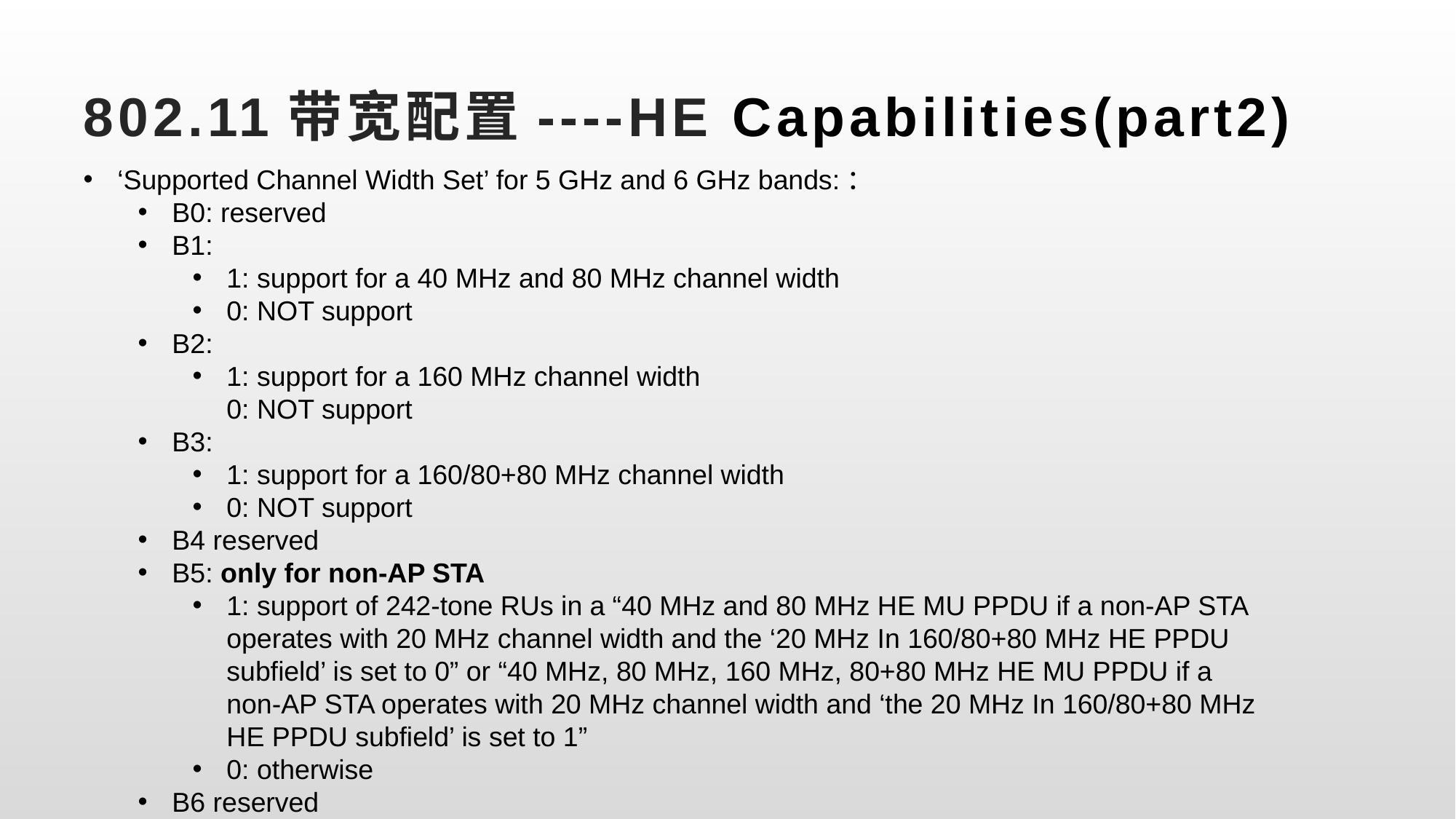

# 802.11带宽配置----HE Capabilities(part2)
‘Supported Channel Width Set’ for 5 GHz and 6 GHz bands:：
B0: reserved
B1:
1: support for a 40 MHz and 80 MHz channel width
0: NOT support
B2:
1: support for a 160 MHz channel width
0: NOT support
B3:
1: support for a 160/80+80 MHz channel width
0: NOT support
B4 reserved
B5: only for non-AP STA
1: support of 242-tone RUs in a “40 MHz and 80 MHz HE MU PPDU if a non-AP STA operates with 20 MHz channel width and the ‘20 MHz In 160/80+80 MHz HE PPDU subfield’ is set to 0” or “40 MHz, 80 MHz, 160 MHz, 80+80 MHz HE MU PPDU if a non-AP STA operates with 20 MHz channel width and ‘the 20 MHz In 160/80+80 MHz HE PPDU subfield’ is set to 1”
0: otherwise
B6 reserved